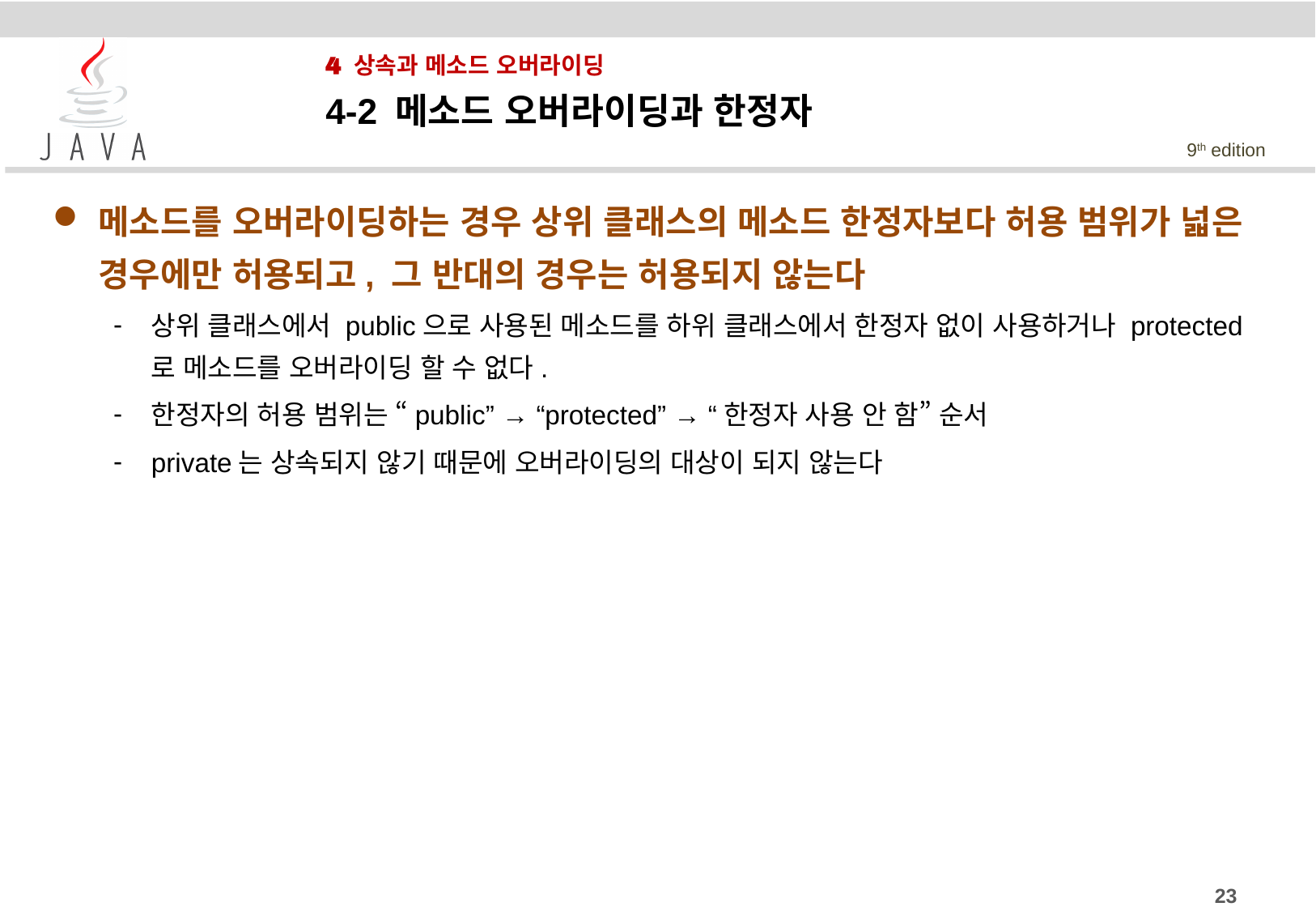

# 4 상속과 메소드 오버라이딩
4-2 메소드 오버라이딩과 한정자
메소드를 오버라이딩하는 경우 상위 클래스의 메소드 한정자보다 허용 범위가 넓은 경우에만 허용되고, 그 반대의 경우는 허용되지 않는다
상위 클래스에서 public으로 사용된 메소드를 하위 클래스에서 한정자 없이 사용하거나 protected로 메소드를 오버라이딩 할 수 없다.
한정자의 허용 범위는 “public” → “protected” → “한정자 사용 안 함” 순서
private는 상속되지 않기 때문에 오버라이딩의 대상이 되지 않는다
23